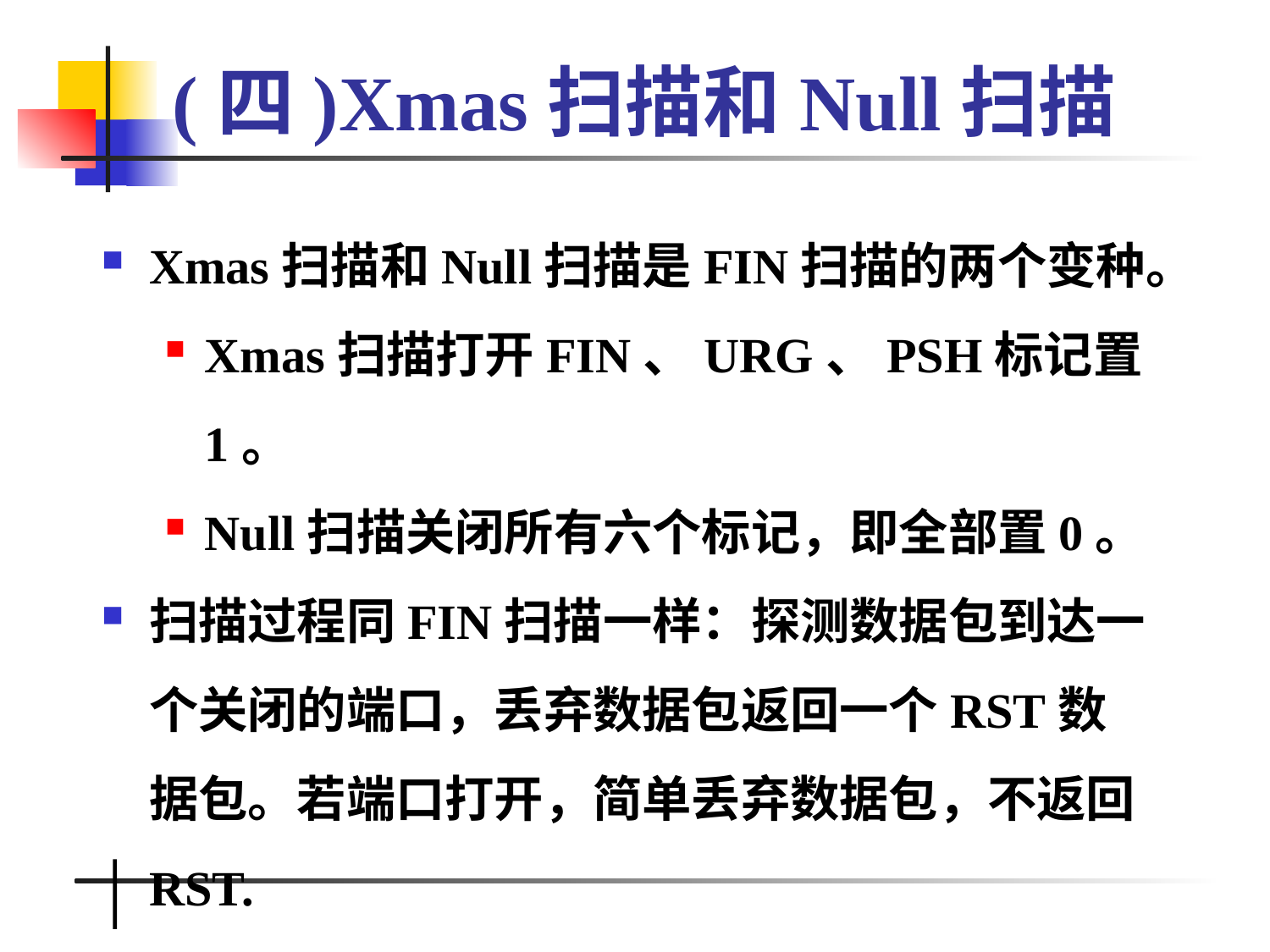

# (四)Xmas扫描和Null扫描
Xmas扫描和Null扫描是FIN扫描的两个变种。
Xmas扫描打开FIN、URG、PSH标记置1。
Null扫描关闭所有六个标记，即全部置0。
扫描过程同FIN扫描一样：探测数据包到达一个关闭的端口，丢弃数据包返回一个RST数据包。若端口打开，简单丢弃数据包，不返回RST.